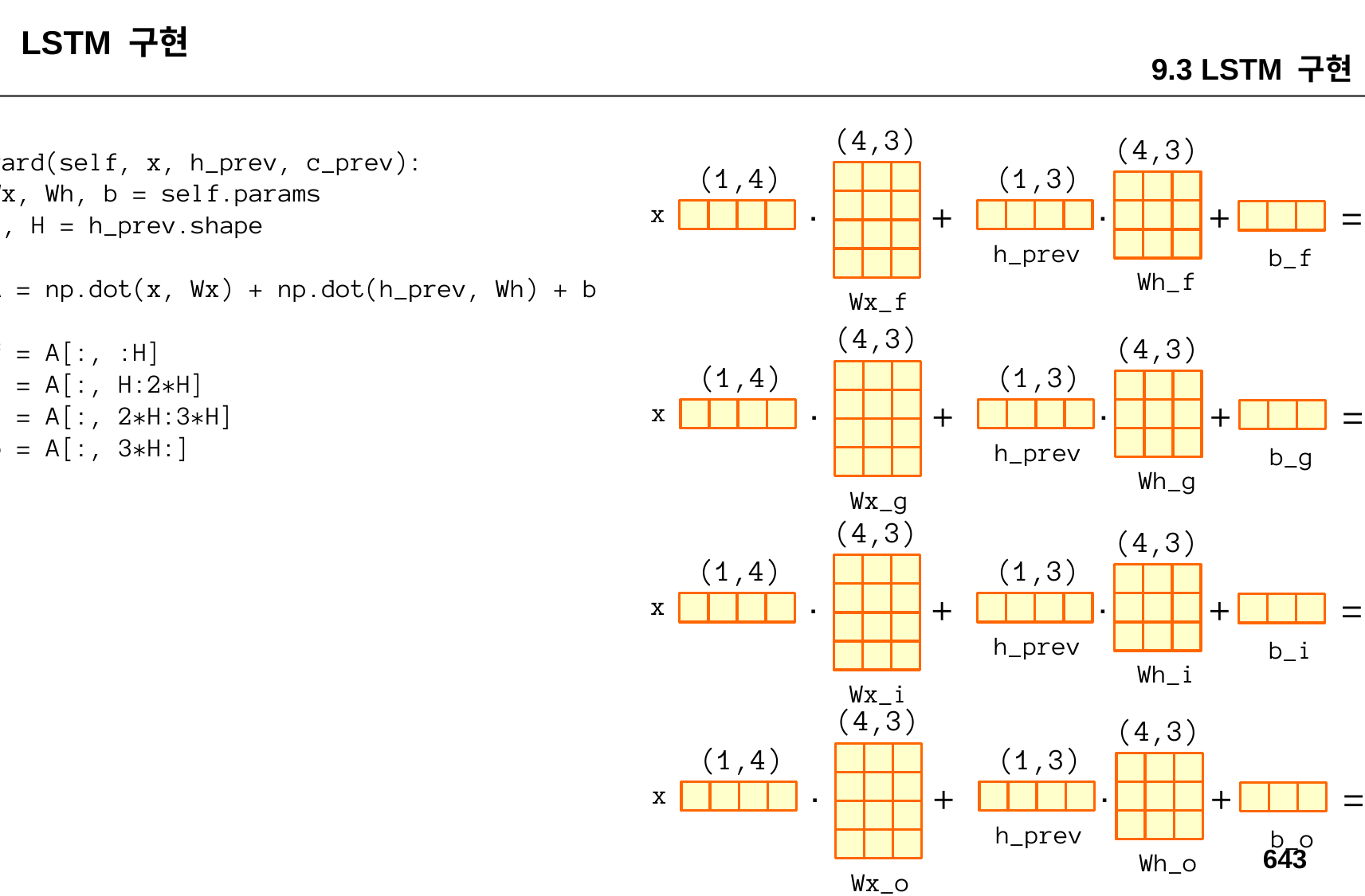

LSTM 구현
9.3 LSTM 구현
(4,3)
(4,3)
 def forward(self, x, h_prev, c_prev):
        Wx, Wh, b = self.params
        N, H = h_prev.shape

        A = np.dot(x, Wx) + np.dot(h_prev, Wh) + b

        f = A[:, :H]
        g = A[:, H:2*H]
        i = A[:, 2*H:3*H]
        o = A[:, 3*H:]
(1,4)
(1,3)
(1,3)

.
.
+
+
=
x

h_prev
f
b_f

Wh_f
Wx_f
(4,3)
(4,3)
(1,4)
(1,3)
(1,3)

.
.
+
+
=
x

h_prev
g
b_g

Wh_g
Wx_g
(4,3)
(4,3)
(1,4)
(1,3)
(1,3)

.
.
+
+
=
x

i

h_prev
b_i

Wh_i
Wx_i
(4,3)
(4,3)
(1,4)
(1,3)
(1,3)

.
.
+
+
=
x

h_prev
o
b_o

Wh_o
Wx_o